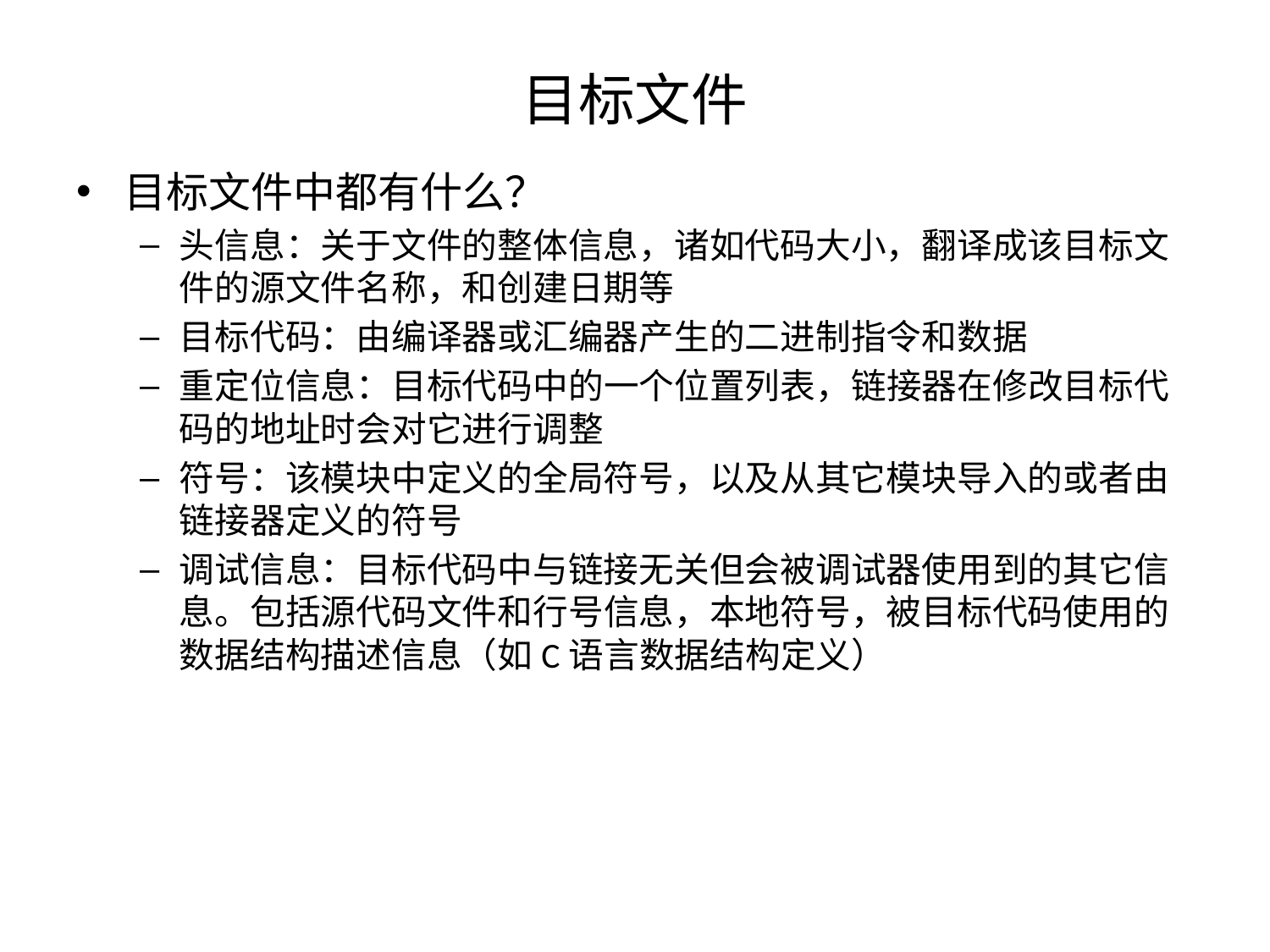

# 目标文件
目标文件中都有什么？
头信息：关于文件的整体信息，诸如代码大小，翻译成该目标文件的源文件名称，和创建日期等
目标代码：由编译器或汇编器产生的二进制指令和数据
重定位信息：目标代码中的一个位置列表，链接器在修改目标代码的地址时会对它进行调整
符号：该模块中定义的全局符号，以及从其它模块导入的或者由链接器定义的符号
调试信息：目标代码中与链接无关但会被调试器使用到的其它信息。包括源代码文件和行号信息，本地符号，被目标代码使用的数据结构描述信息（如C语言数据结构定义）